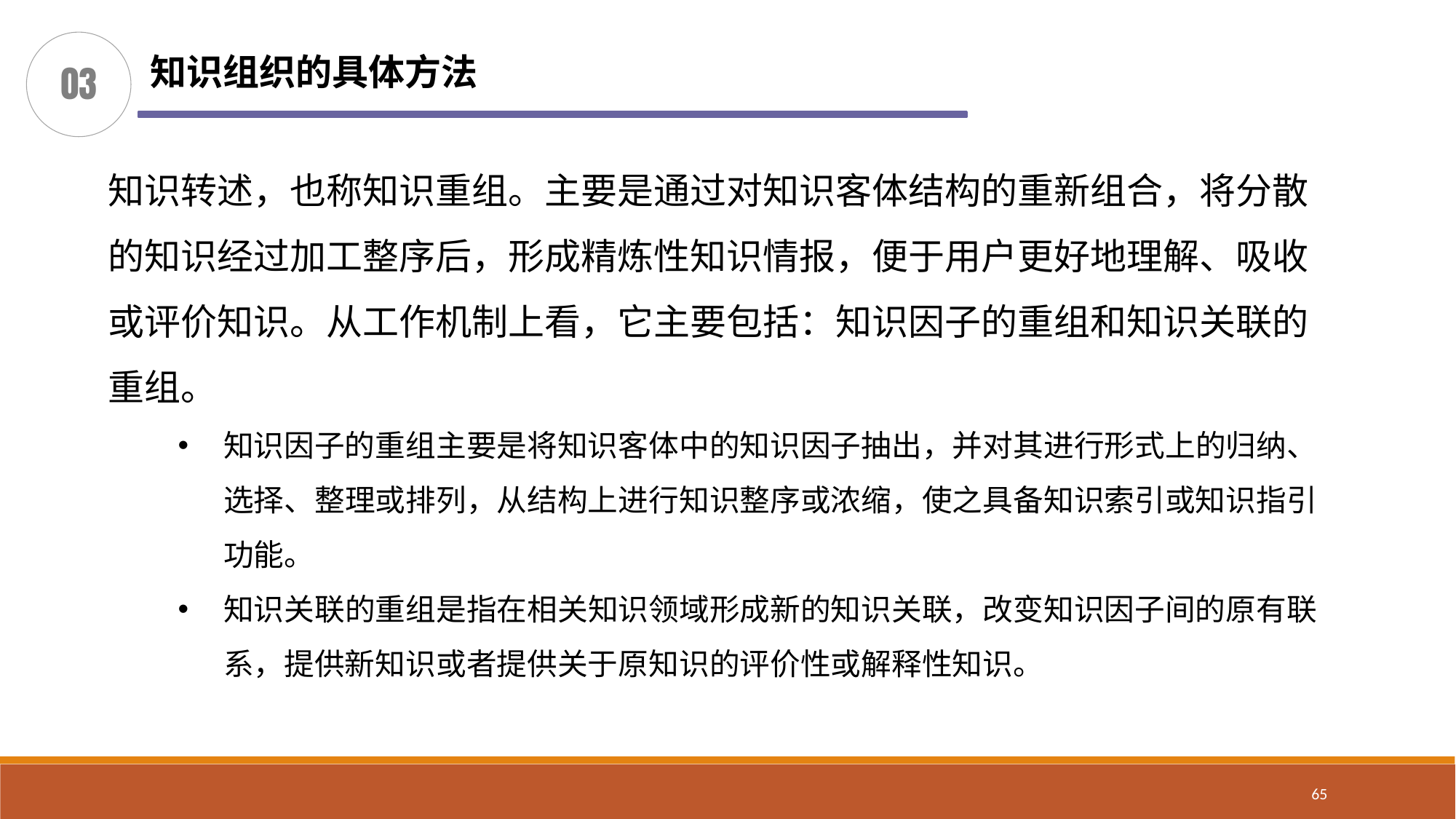

03
知识组织的具体方法

知识转述，也称知识重组。主要是通过对知识客体结构的重新组合，将分散的知识经过加工整序后，形成精炼性知识情报，便于用户更好地理解、吸收或评价知识。从工作机制上看，它主要包括：知识因子的重组和知识关联的重组。
知识因子的重组主要是将知识客体中的知识因子抽出，并对其进行形式上的归纳、选择、整理或排列，从结构上进行知识整序或浓缩，使之具备知识索引或知识指引功能。
知识关联的重组是指在相关知识领域形成新的知识关联，改变知识因子间的原有联系，提供新知识或者提供关于原知识的评价性或解释性知识。
65